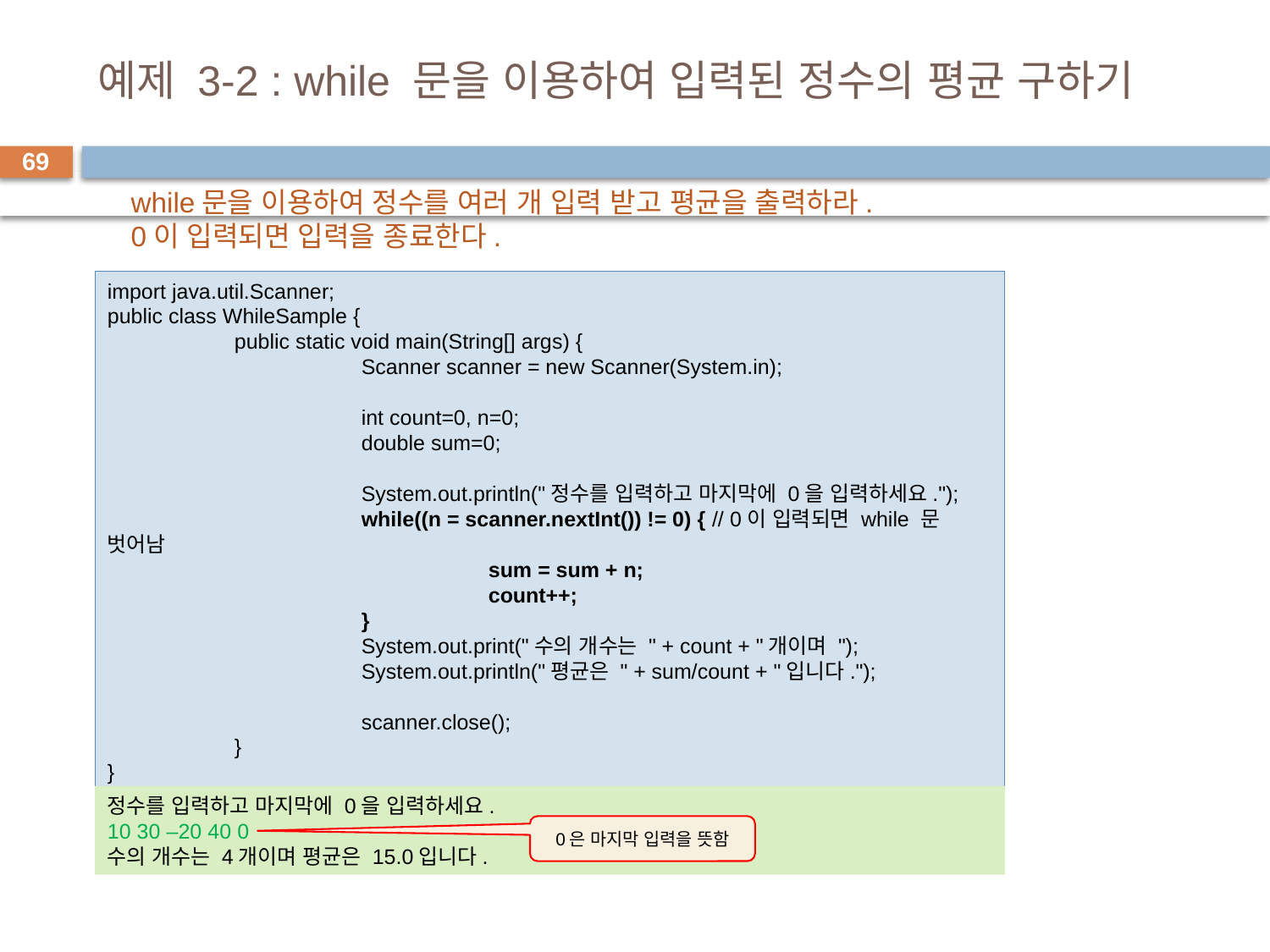

# 예제 3-2 : while 문을 이용하여 입력된 정수의 평균 구하기
69
while문을 이용하여 정수를 여러 개 입력 받고 평균을 출력하라.
0이 입력되면 입력을 종료한다.
import java.util.Scanner;
public class WhileSample {
	public static void main(String[] args) {
		Scanner scanner = new Scanner(System.in);

		int count=0, n=0;
		double sum=0;

		System.out.println("정수를 입력하고 마지막에 0을 입력하세요.");
		while((n = scanner.nextInt()) != 0) { // 0이 입력되면 while 문 벗어남
			sum = sum + n;
			count++;
		}
		System.out.print("수의 개수는 " + count + "개이며 ");
		System.out.println("평균은 " + sum/count + "입니다.");

		scanner.close();
	}
}
정수를 입력하고 마지막에 0을 입력하세요.
10 30 –20 40 0
수의 개수는 4개이며 평균은 15.0입니다.
0은 마지막 입력을 뜻함